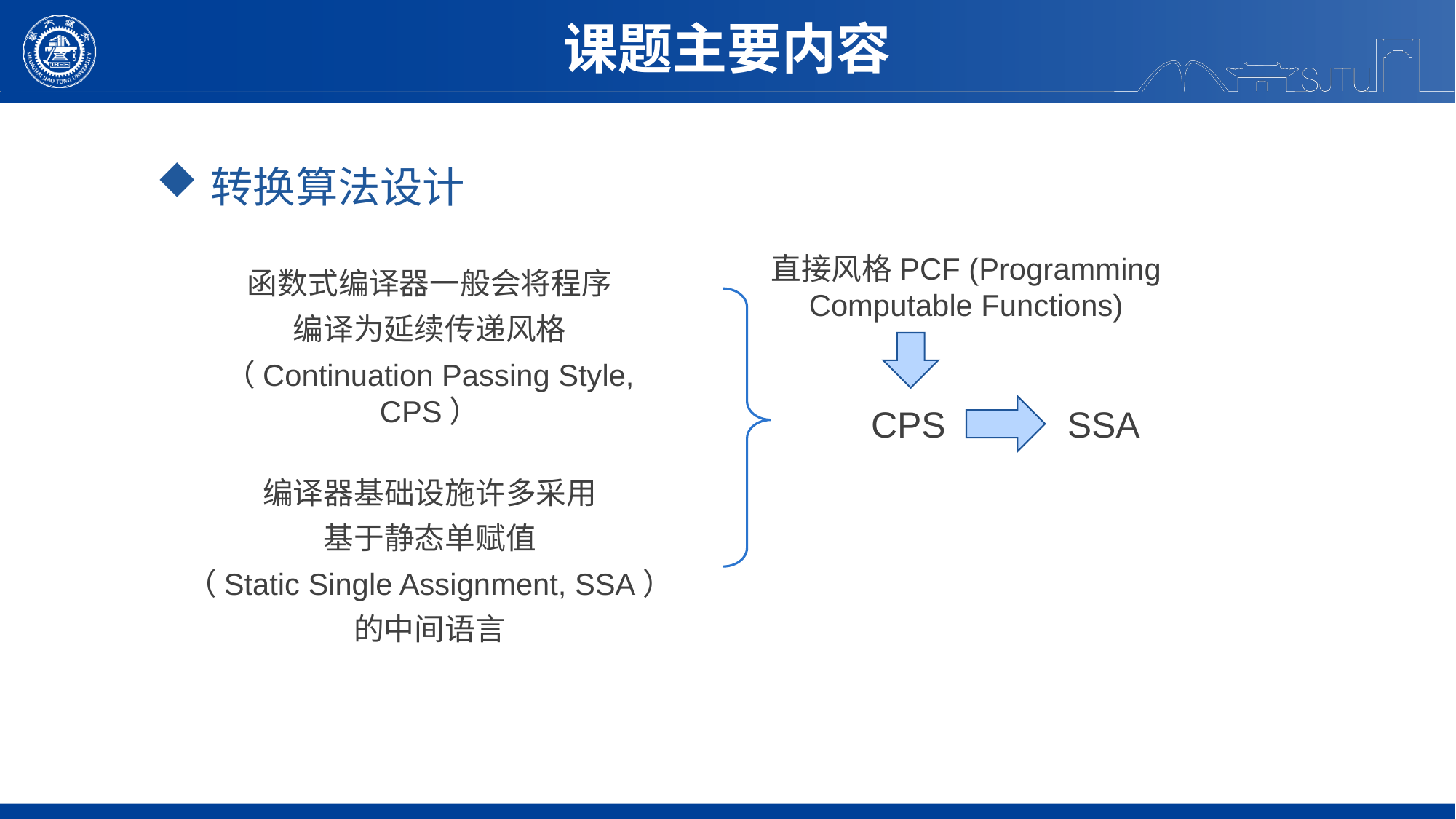

课题主要内容
转换算法设计
直接风格PCF (Programming Computable Functions)
函数式编译器一般会将程序
编译为延续传递风格
（Continuation Passing Style, CPS）

CPS            SSA

编译器基础设施许多采用
基于静态单赋值
（Static Single Assignment, SSA）
的中间语言